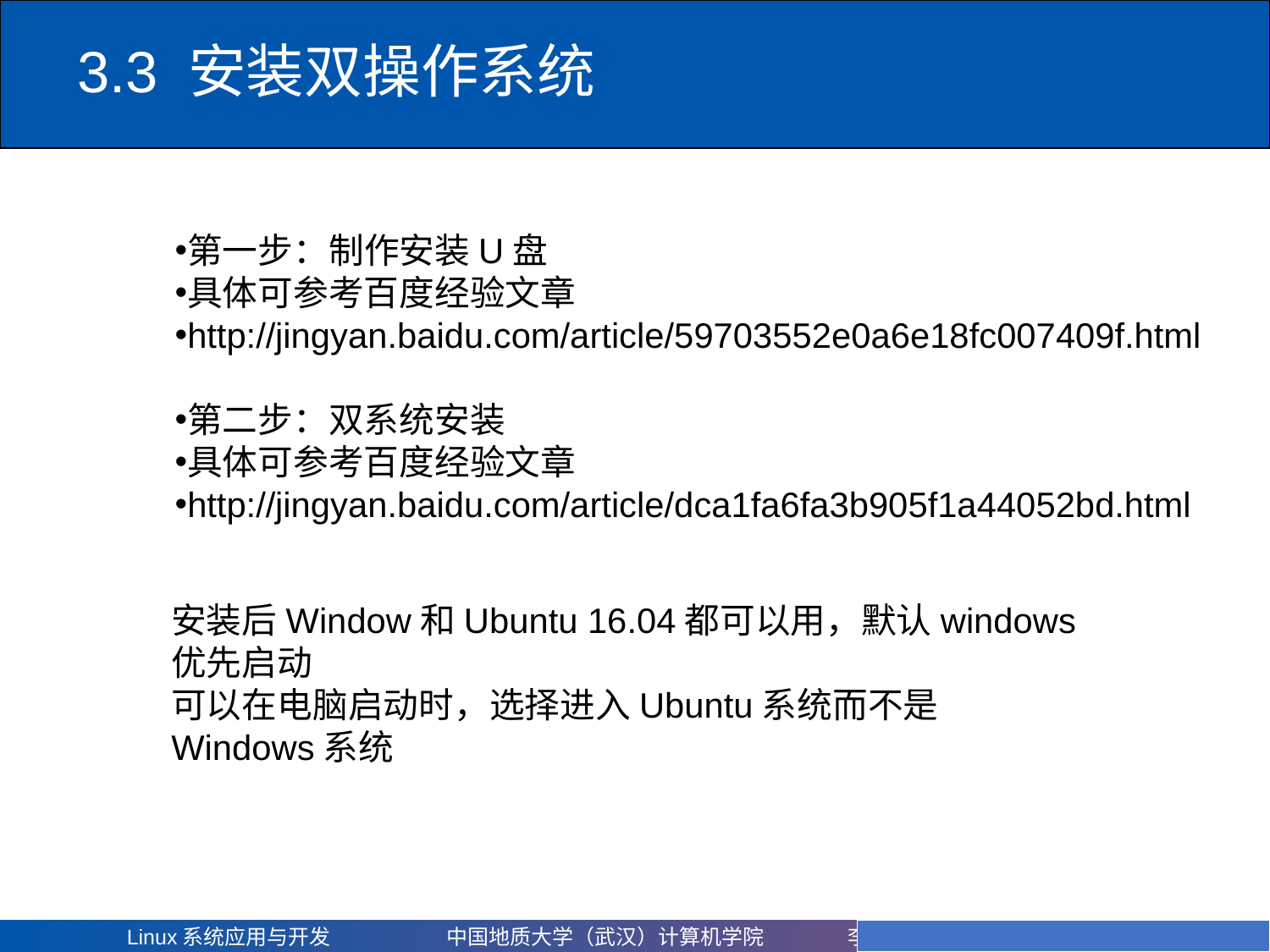

3.3 安装双操作系统
第一步：制作安装U盘
具体可参考百度经验文章
http://jingyan.baidu.com/article/59703552e0a6e18fc007409f.html

第二步：双系统安装
具体可参考百度经验文章
http://jingyan.baidu.com/article/dca1fa6fa3b905f1a44052bd.html
安装后Window和Ubuntu 16.04都可以用，默认windows优先启动
可以在电脑启动时，选择进入Ubuntu系统而不是 Windows系统